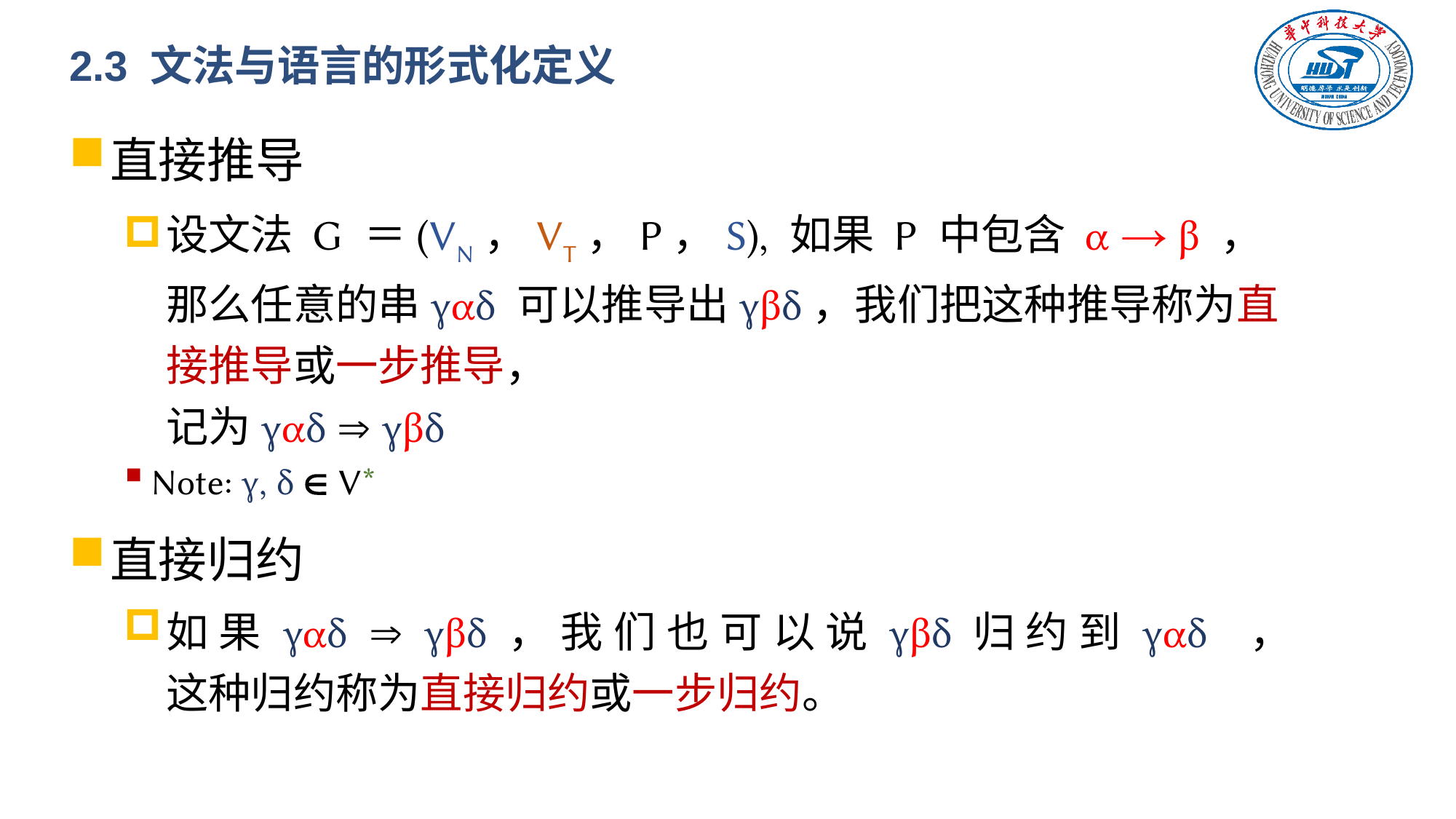

# 2.3 文法与语言的形式化定义
直接推导
设文法 G ＝(VN，VT，P，S), 如果 P 中包含 α → β ，那么任意的串γαδ 可以推导出γβδ，我们把这种推导称为直接推导或一步推导，
记为γαδ ⇒ γβδ
Note: γ, δ ∈ V*
直接归约
如果γαδ ⇒ γβδ，我们也可以说γβδ归约到γαδ ，
这种归约称为直接归约或一步归约。

25